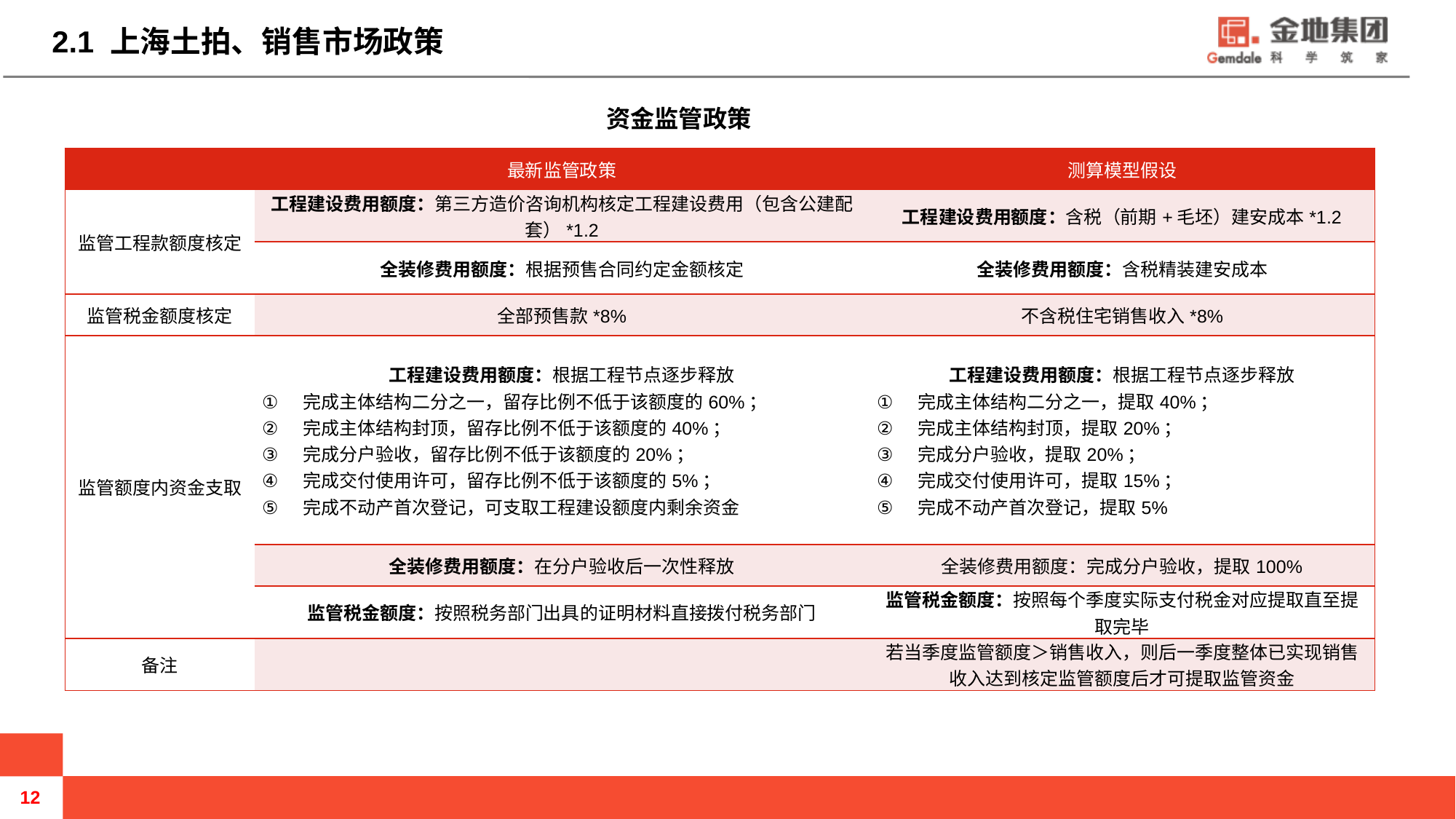

2.1 上海土拍、销售市场政策
资金监管政策
|  | 最新监管政策 | 测算模型假设 |
| --- | --- | --- |
| 监管工程款额度核定 | 工程建设费用额度：第三方造价咨询机构核定工程建设费用（包含公建配套）\*1.2 | 工程建设费用额度：含税（前期+毛坯）建安成本\*1.2 |
|  | 全装修费用额度：根据预售合同约定金额核定 | 全装修费用额度：含税精装建安成本 |
| 监管税金额度核定 | 全部预售款\*8% | 不含税住宅销售收入\*8% |
| 监管额度内资金支取 | 工程建设费用额度：根据工程节点逐步释放 完成主体结构二分之一，留存比例不低于该额度的60%； 完成主体结构封顶，留存比例不低于该额度的40%； 完成分户验收，留存比例不低于该额度的20%； 完成交付使用许可，留存比例不低于该额度的5%； 完成不动产首次登记，可支取工程建设额度内剩余资金 | 工程建设费用额度：根据工程节点逐步释放 完成主体结构二分之一，提取40%； 完成主体结构封顶，提取20%； 完成分户验收，提取20%； 完成交付使用许可，提取15%； 完成不动产首次登记，提取5% |
|  | 全装修费用额度：在分户验收后一次性释放 | 全装修费用额度：完成分户验收，提取100% |
|  | 监管税金额度：按照税务部门出具的证明材料直接拨付税务部门 | 监管税金额度：按照每个季度实际支付税金对应提取直至提取完毕 |
| 备注 |  | 若当季度监管额度＞销售收入，则后一季度整体已实现销售收入达到核定监管额度后才可提取监管资金 |